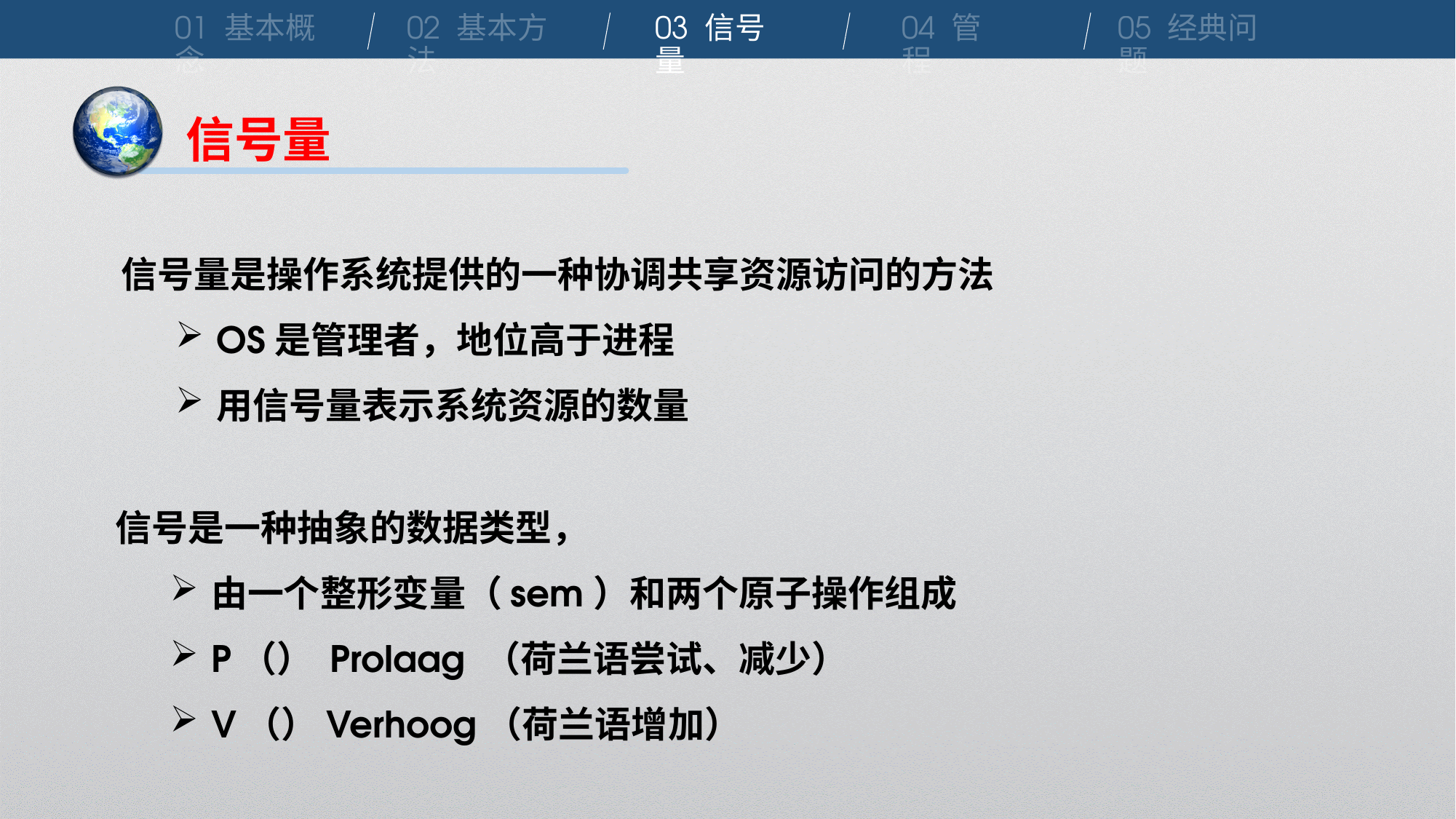

01 基本概念
02 基本方法
03 信号量
04 管程
05 经典问题
信号量
信号量是操作系统提供的一种协调共享资源访问的方法
OS是管理者，地位高于进程
用信号量表示系统资源的数量
信号是一种抽象的数据类型，
由一个整形变量（sem）和两个原子操作组成
P（） Prolaag （荷兰语尝试、减少）
V（）Verhoog（荷兰语增加）